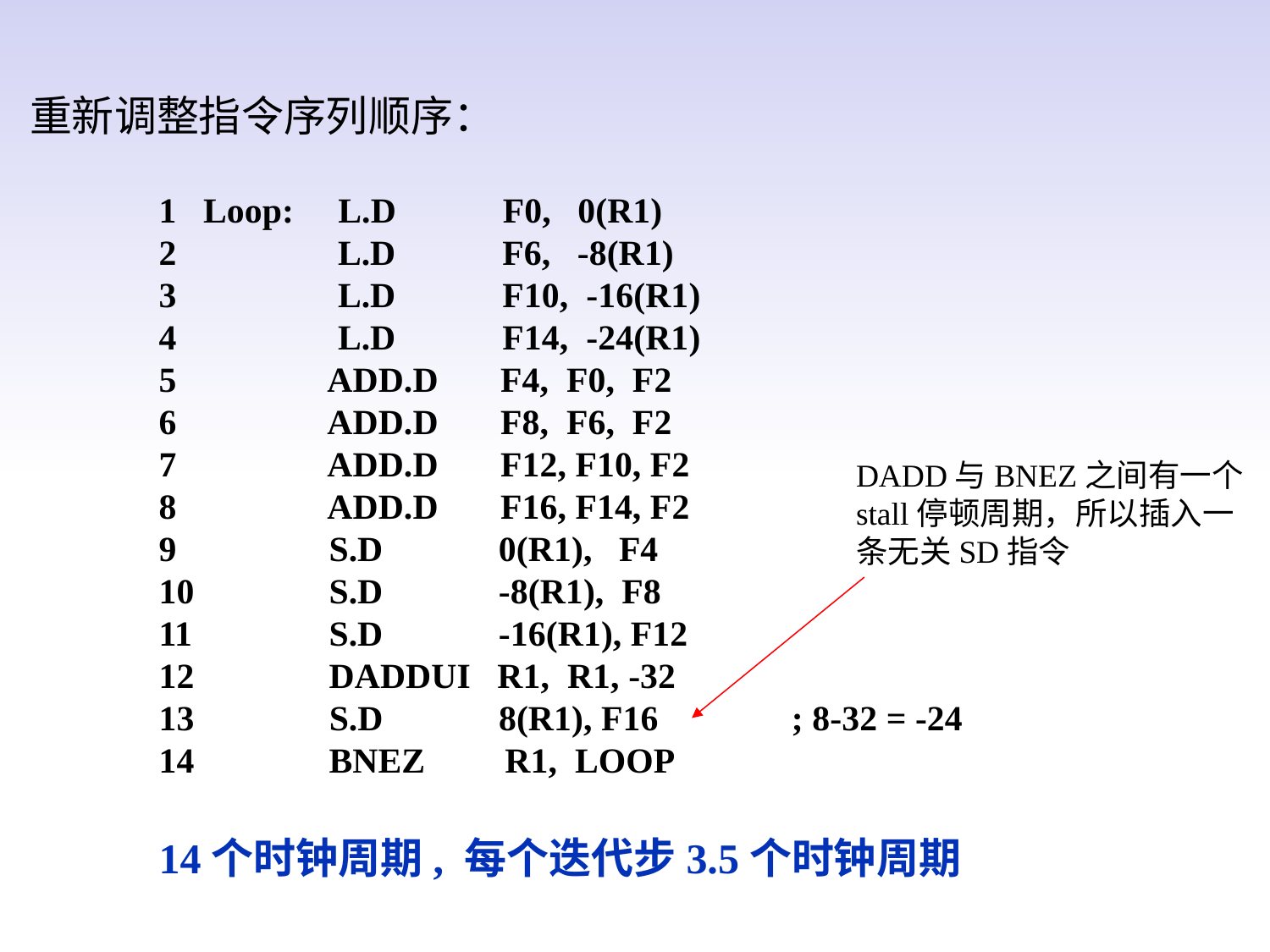

重新调整指令序列顺序：
1   Loop:     L.D            F0,   0(R1)
2	             L.D            F6,   -8(R1)
3	             L.D            F10,  -16(R1)
4	             L.D            F14,  -24(R1)
5	            ADD.D       F4,  F0,  F2
6	            ADD.D       F8,  F6,  F2
7	            ADD.D       F12, F10, F2
8	            ADD.D       F16, F14, F2
9	            S.D             0(R1),   F4
10	            S.D             -8(R1),  F8
11	            S.D             -16(R1), F12
12	            DADDUI   R1,  R1, -32
            S.D             8(R1), F16               ; 8-32 = -24
14	            BNEZ         R1,  LOOP

14个时钟周期, 每个迭代步3.5个时钟周期
DADD与BNEZ之间有一个stall停顿周期，所以插入一条无关SD指令